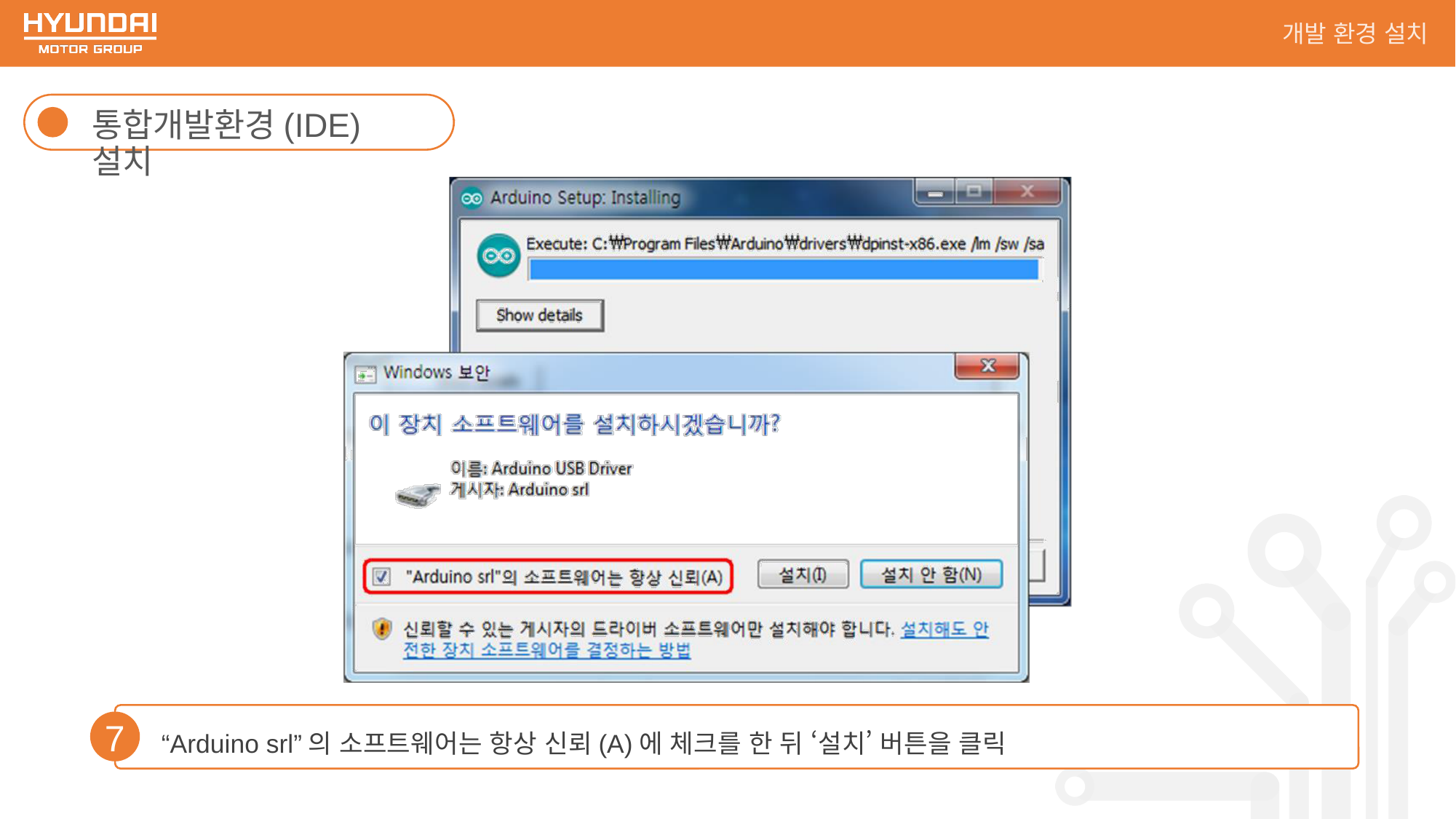

개발 환경 설치
통합개발환경(IDE) 설치

“Arduino srl”의 소프트웨어는 항상 신뢰(A)에 체크를 한 뒤 ‘설치’ 버튼을 클릭
7